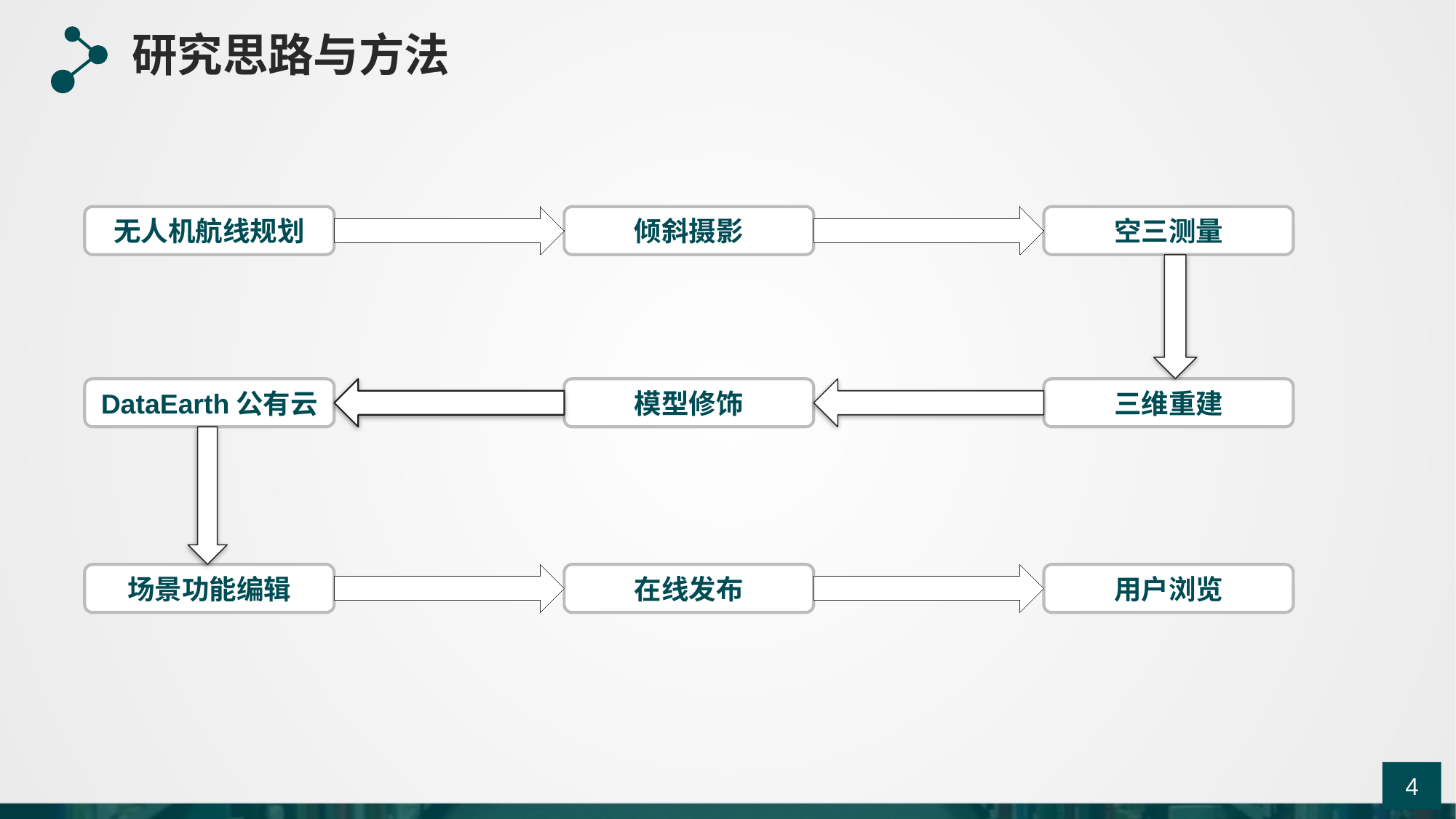

研究思路与方法

无人机航线规划

倾斜摄影

空三测量

DataEarth公有云

模型修饰

三维重建

场景功能编辑

在线发布

用户浏览